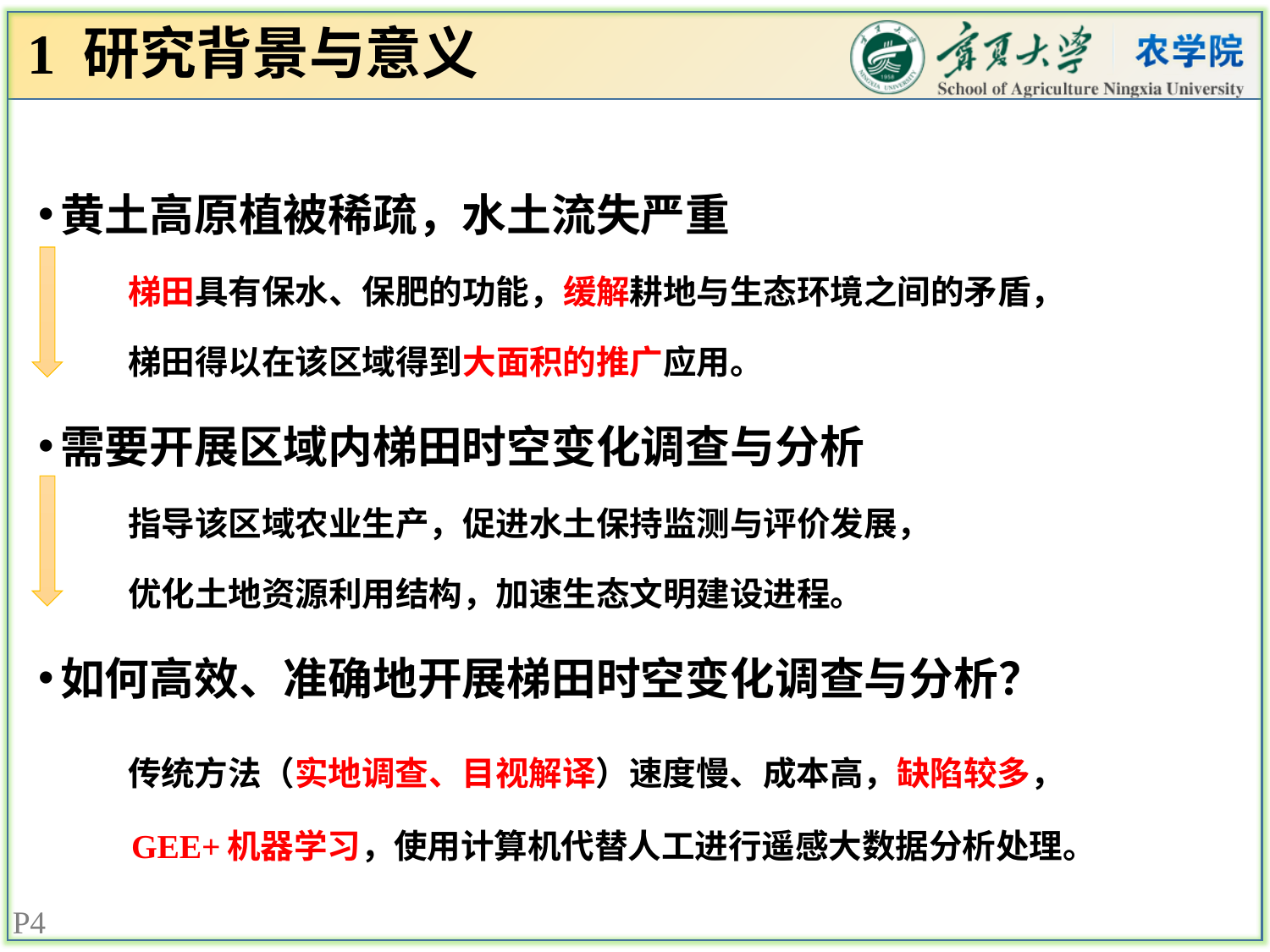

1 研究背景与意义

黄土高原植被稀疏，水土流失严重
           梯田具有保水、保肥的功能，缓解耕地与生态环境之间的矛盾，
           梯田得以在该区域得到大面积的推广应用。
需要开展区域内梯田时空变化调查与分析
           指导该区域农业生产，促进水土保持监测与评价发展，
           优化土地资源利用结构，加速生态文明建设进程。
如何高效、准确地开展梯田时空变化调查与分析？
        传统方法（实地调查、目视解译）速度慢、成本高，缺陷较多，
           GEE+机器学习，使用计算机代替人工进行遥感大数据分析处理。

4